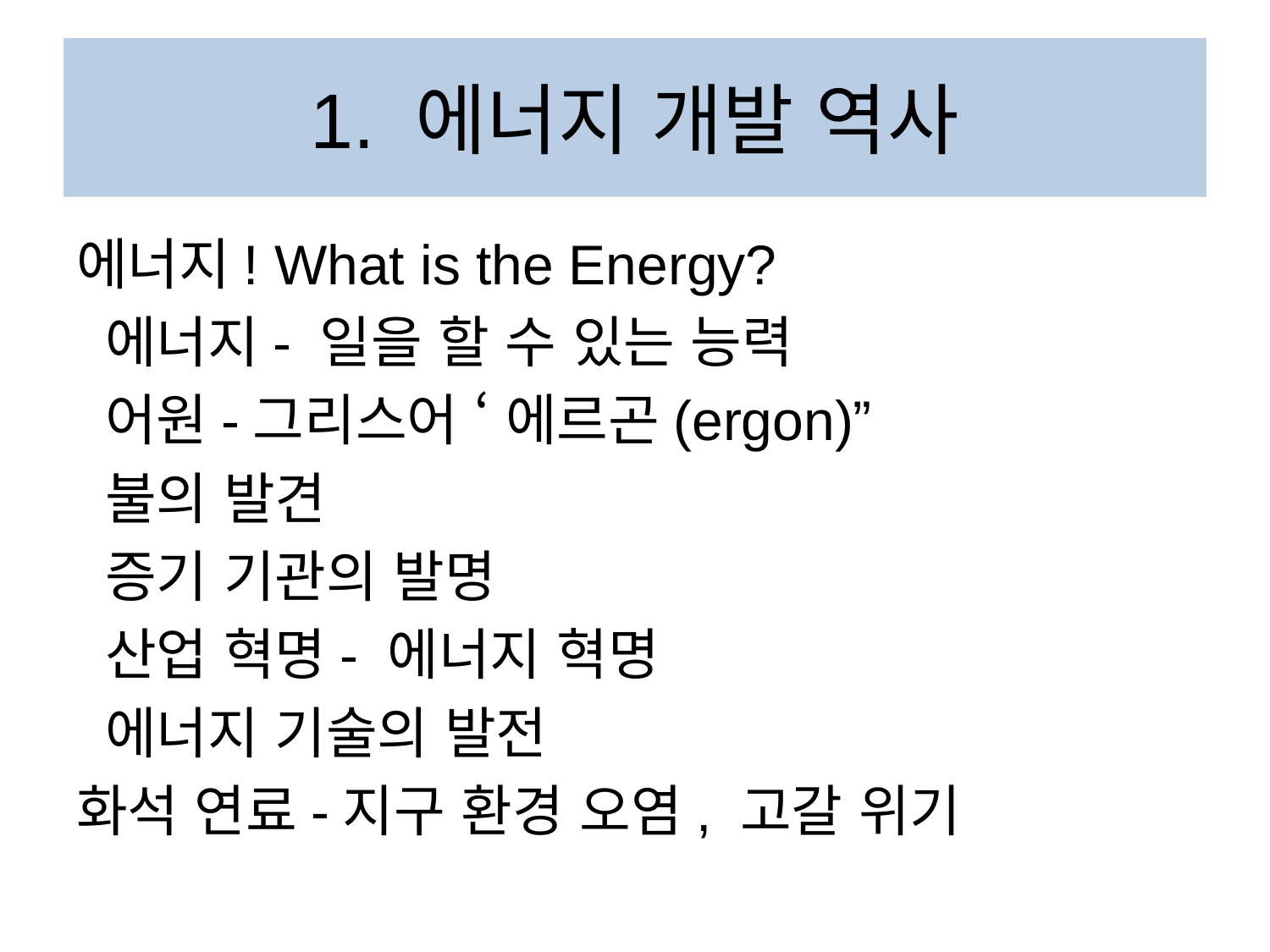

# 1. 에너지 개발 역사
에너지! What is the Energy?
 에너지- 일을 할 수 있는 능력
 어원-그리스어 ‘ 에르곤(ergon)”
 불의 발견
 증기 기관의 발명
 산업 혁명- 에너지 혁명
 에너지 기술의 발전
화석 연료-지구 환경 오염, 고갈 위기